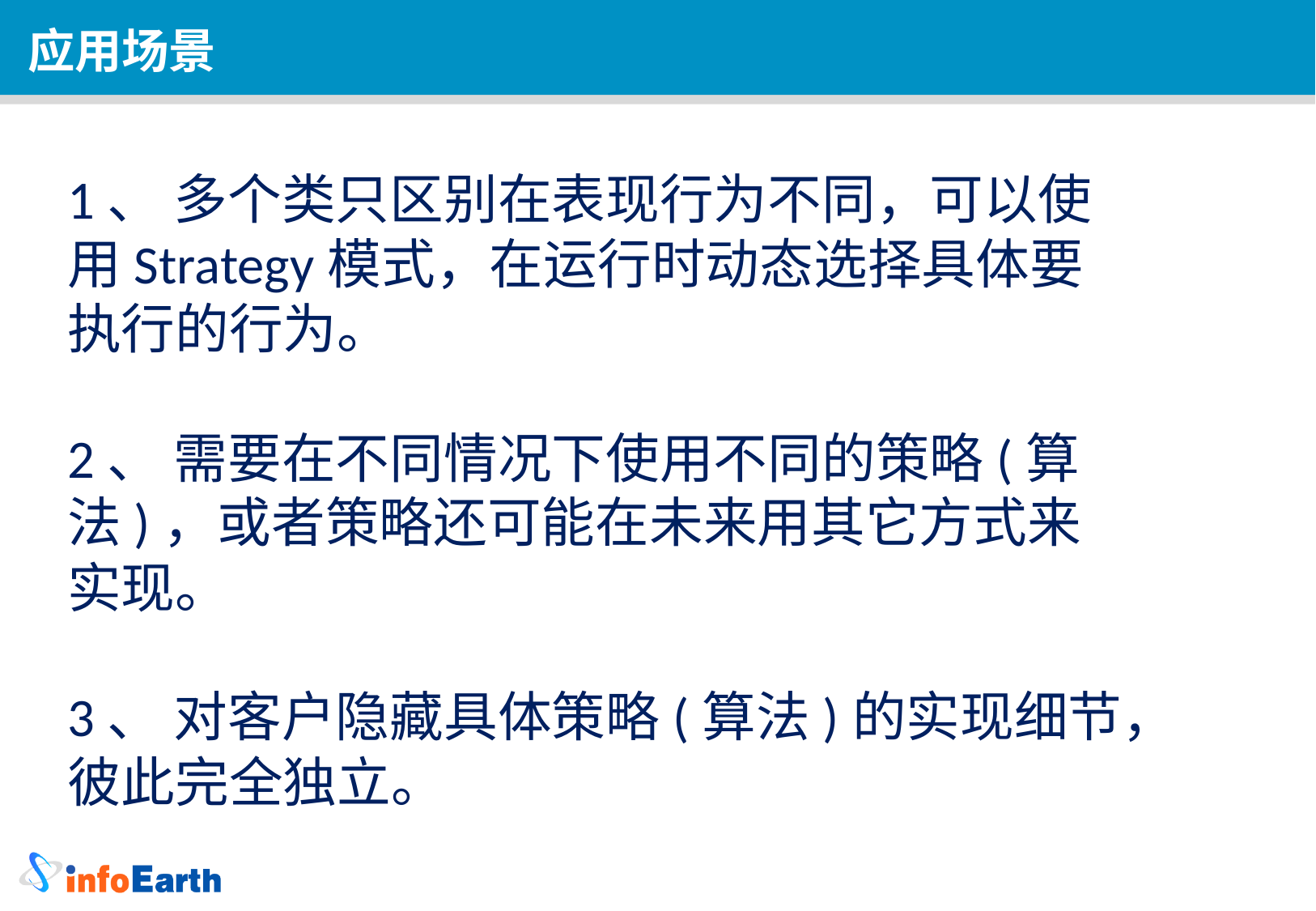

应用场景
1、 多个类只区别在表现行为不同，可以使用Strategy模式，在运行时动态选择具体要执行的行为。

2、 需要在不同情况下使用不同的策略(算法)，或者策略还可能在未来用其它方式来实现。

3、 对客户隐藏具体策略(算法)的实现细节，彼此完全独立。